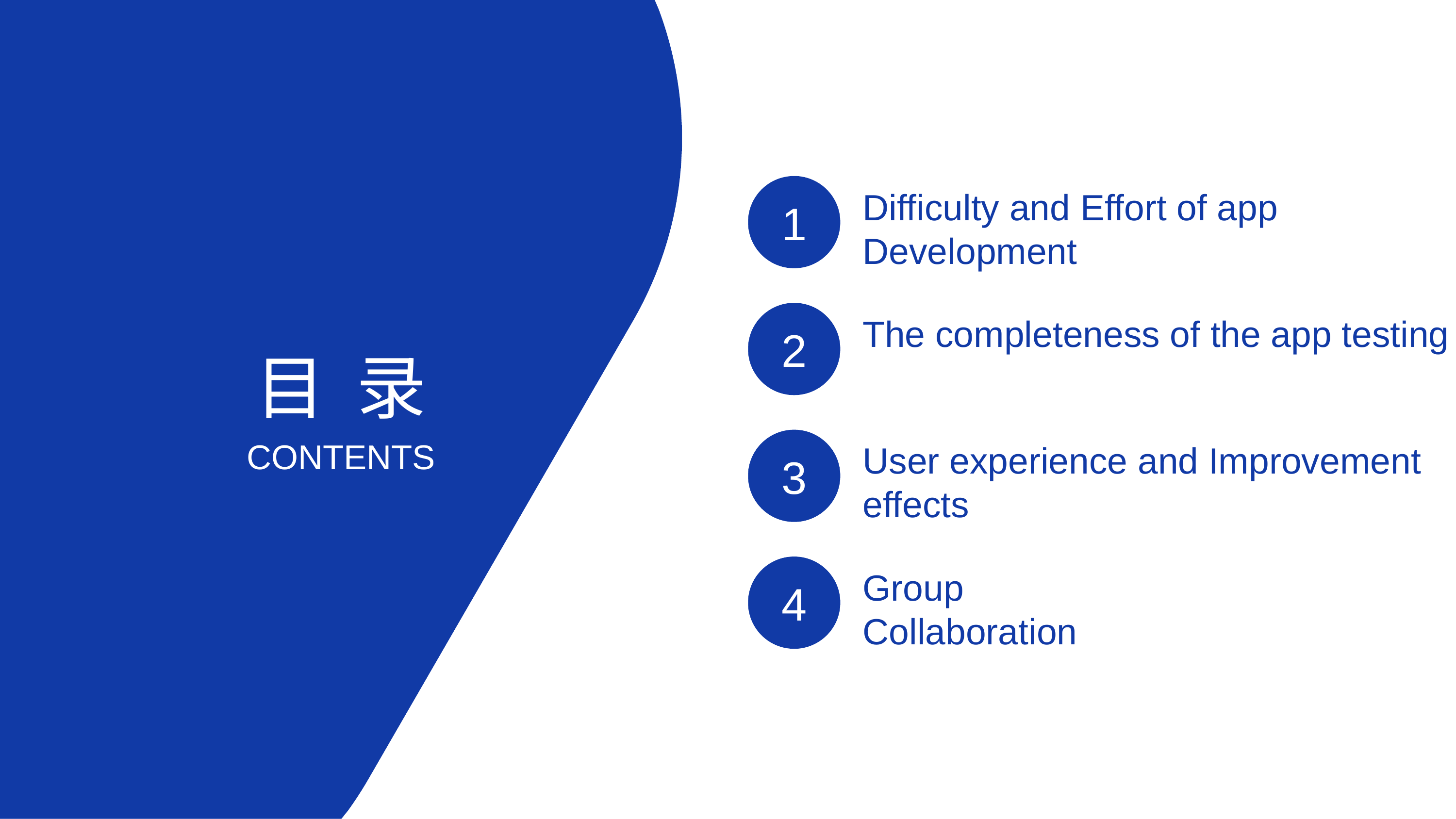

Difficulty and Effort of app Development
1

The completeness of the app testing

2
目  录

CONTENTS
User experience and Improvement effects

3

Group Collaboration

4